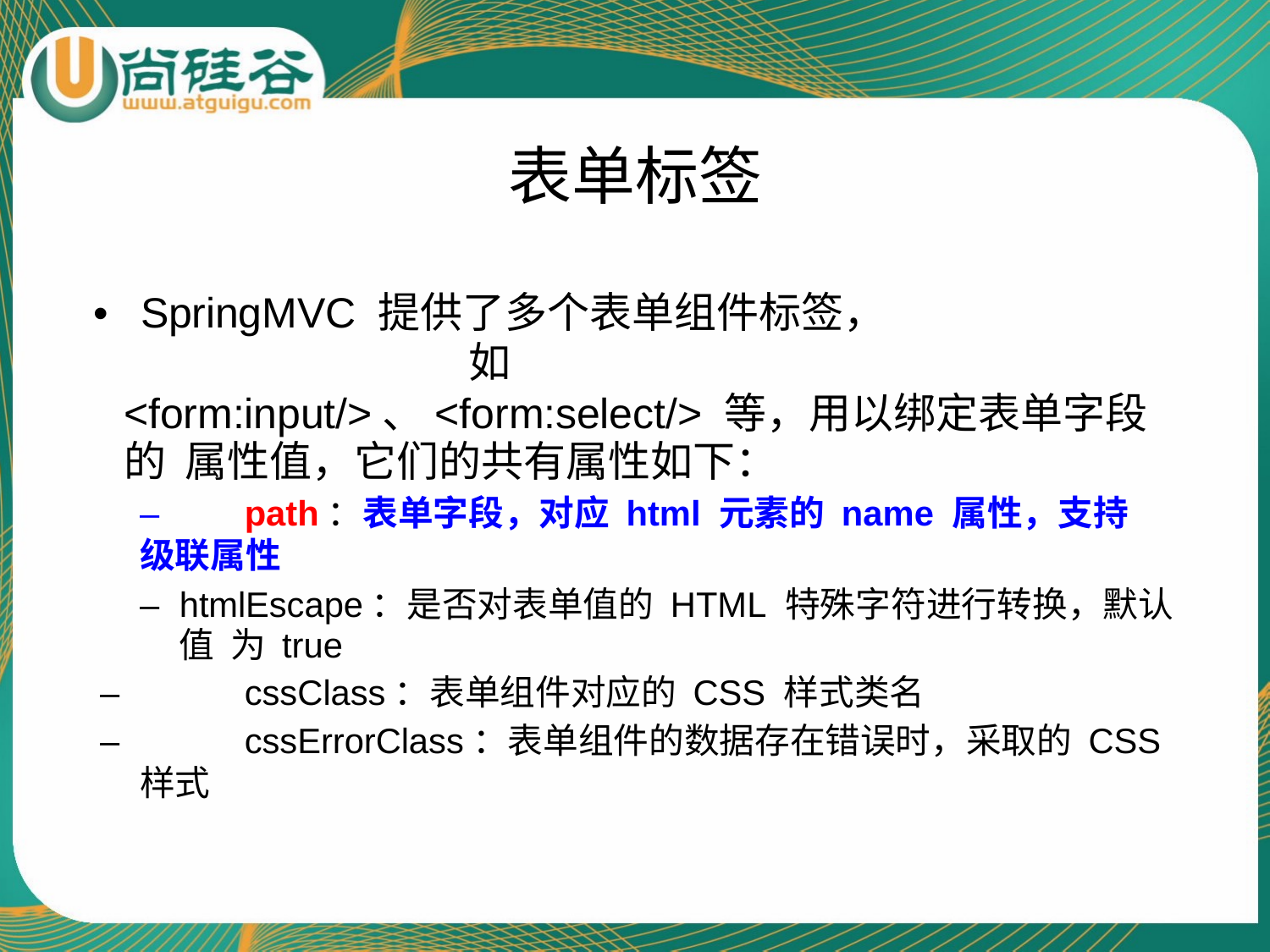

# 表单标签
•	SpringMVC 提供了多个表单组件标签，如
<form:input/>、<form:select/> 等，用以绑定表单字段的  属性值，它们的共有属性如下：
–	path：表单字段，对应 html 元素的 name 属性，支持级联属性
–	htmlEscape：是否对表单值的 HTML 特殊字符进行转换，默认值  为 true
–	cssClass：表单组件对应的 CSS 样式类名
–	cssErrorClass：表单组件的数据存在错误时，采取的 CSS 样式